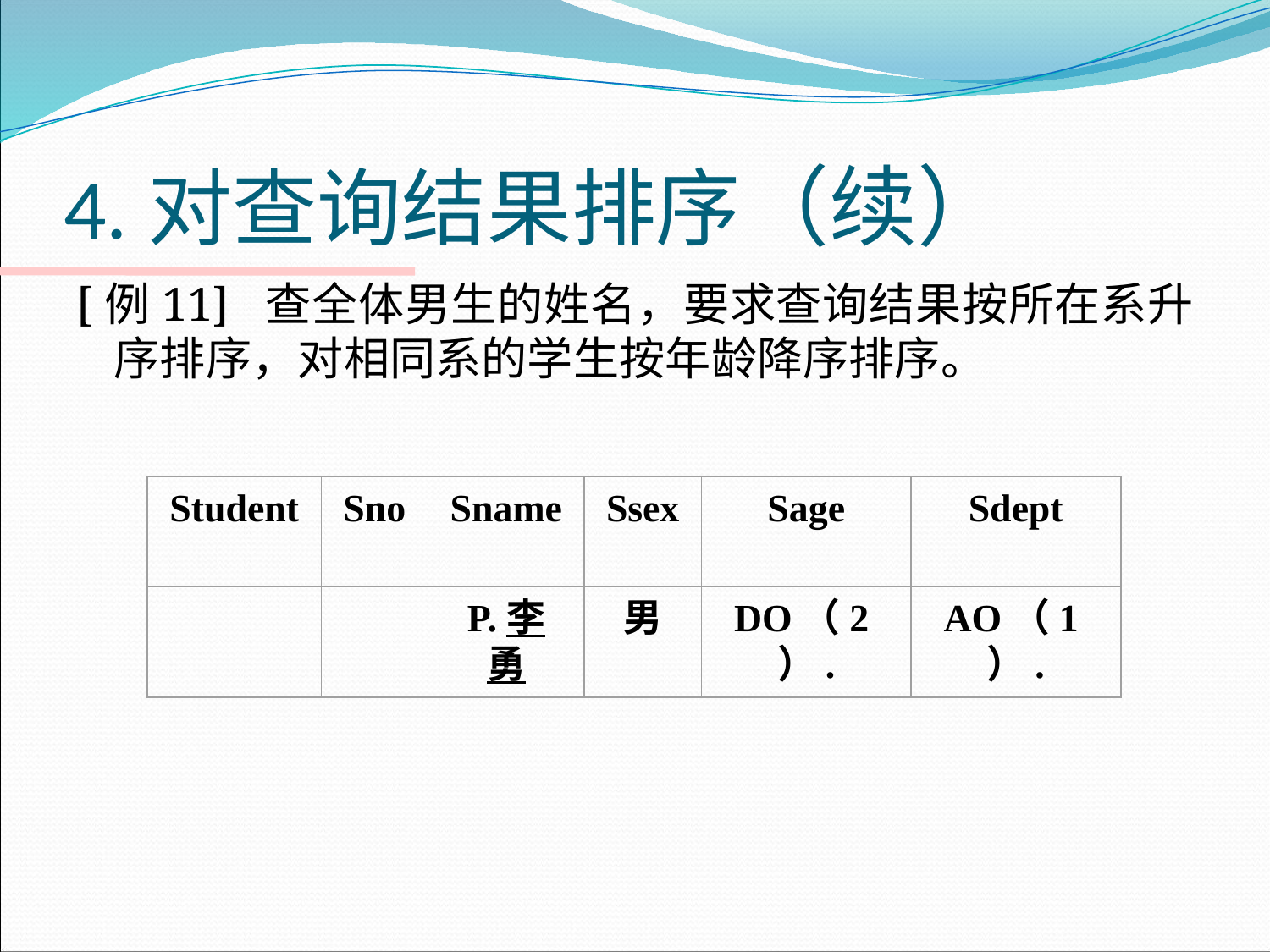

# 4.对查询结果排序（续）
[例11]  查全体男生的姓名，要求查询结果按所在系升序排序，对相同系的学生按年龄降序排序。

Student

Sno

Sname

Ssex

Sage

Sdept

P.李勇

男

DO（2）.

AO（1）.

236